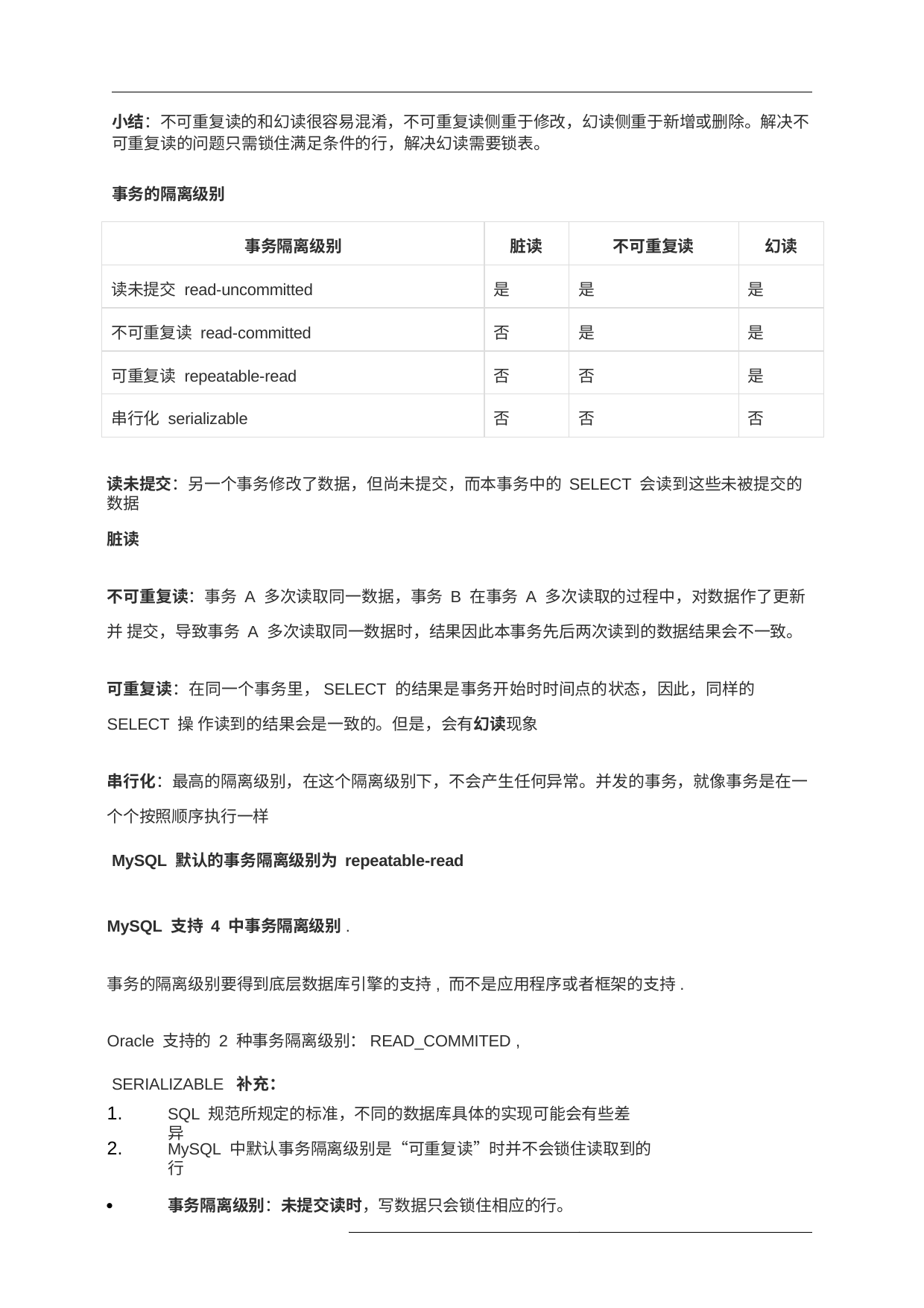

小结：不可重复读的和幻读很容易混淆，不可重复读侧重于修改，幻读侧重于新增或删除。解决不 可重复读的问题只需锁住满足条件的行，解决幻读需要锁表。

事务的隔离级别
| 事务隔离级别 | 脏读 | 不可重复读 | 幻读 |
| --- | --- | --- | --- |
| 读未提交 read-uncommitted | 是 | 是 | 是 |
| 不可重复读 read-committed | 否 | 是 | 是 |
| 可重复读 repeatable-read | 否 | 否 | 是 |
| 串行化 serializable | 否 | 否 | 否 |
读未提交：另一个事务修改了数据，但尚未提交，而本事务中的 SELECT 会读到这些未被提交的数据

脏读

不可重复读：事务 A 多次读取同一数据，事务 B 在事务 A 多次读取的过程中，对数据作了更新并 提交，导致事务 A 多次读取同一数据时，结果因此本事务先后两次读到的数据结果会不一致。

可重复读：在同一个事务里，SELECT 的结果是事务开始时时间点的状态，因此，同样的 SELECT 操 作读到的结果会是一致的。但是，会有幻读现象

串行化：最高的隔离级别，在这个隔离级别下，不会产生任何异常。并发的事务，就像事务是在一 个个按照顺序执行一样

MySQL 默认的事务隔离级别为 repeatable-read

MySQL 支持 4 中事务隔离级别.

事务的隔离级别要得到底层数据库引擎的支持, 而不是应用程序或者框架的支持.
Oracle 支持的 2 种事务隔离级别：READ_COMMITED , SERIALIZABLE  补充：
1.
SQL 规范所规定的标准，不同的数据库具体的实现可能会有些差异
2.
MySQL 中默认事务隔离级别是“可重复读”时并不会锁住读取到的行
事务隔离级别：未提交读时，写数据只会锁住相应的行。
•